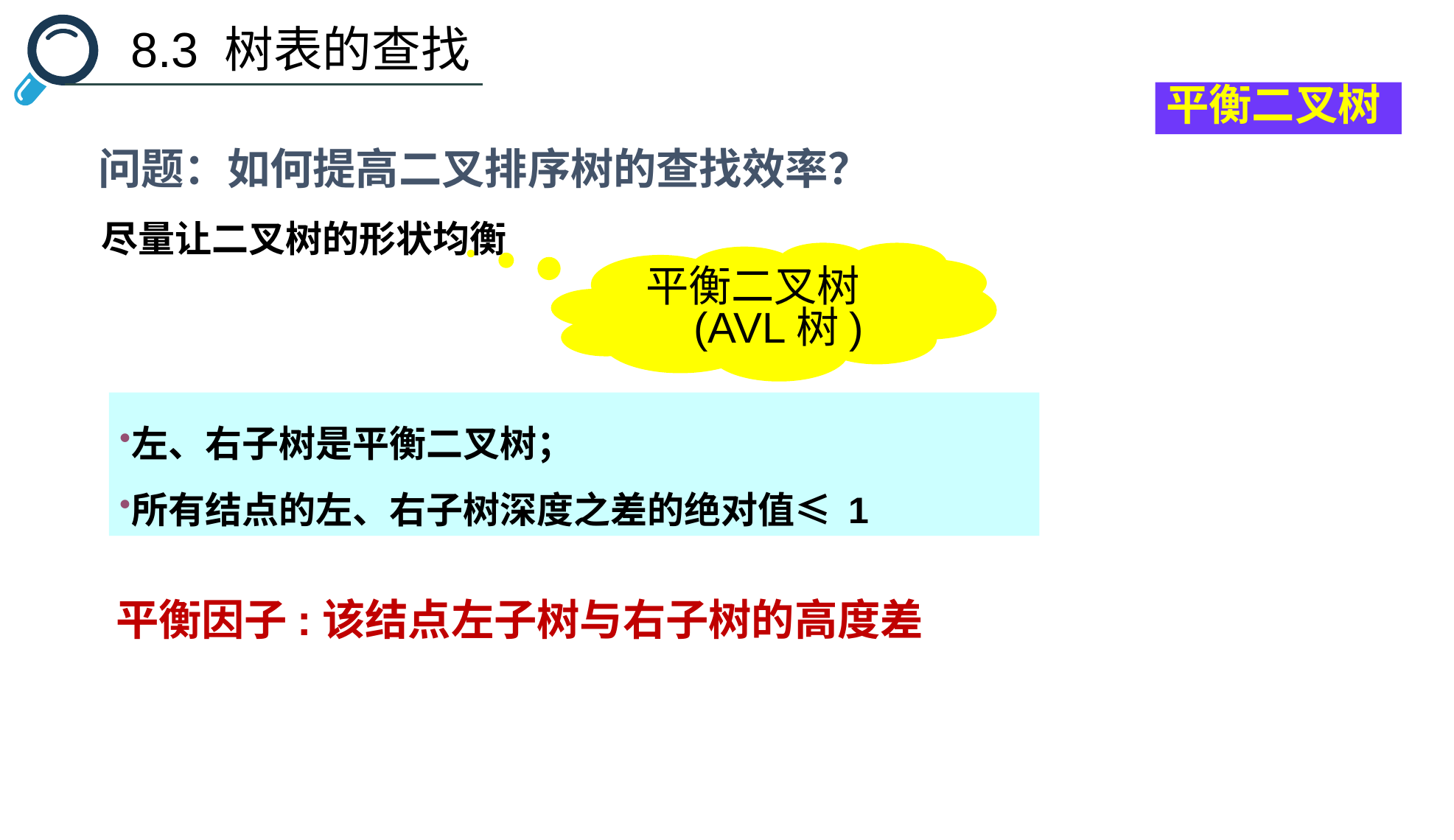

8.3 树表的查找
平衡二叉树
问题：如何提高二叉排序树的查找效率？

尽量让二叉树的形状均衡
平衡二叉树(AVL树)
左、右子树是平衡二叉树；
所有结点的左、右子树深度之差的绝对值≤ 1
平衡因子:该结点左子树与右子树的高度差